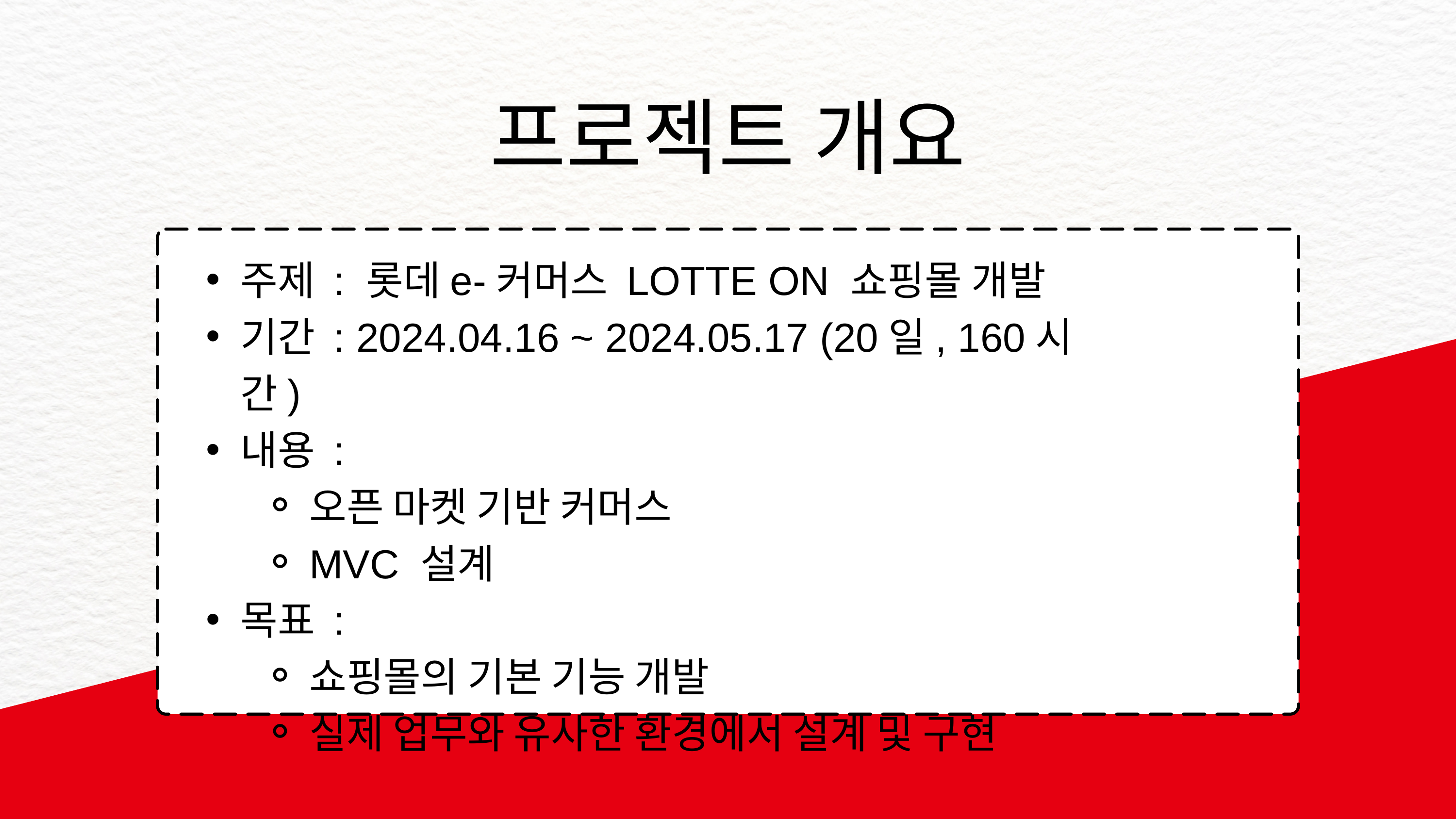

프로젝트 개요

주제 : 롯데e-커머스 LOTTE ON 쇼핑몰 개발
기간 : 2024.04.16 ~ 2024.05.17 (20일, 160시간)
내용 :
오픈 마켓 기반 커머스
MVC 설계
목표 :
쇼핑몰의 기본 기능 개발
실제 업무와 유사한 환경에서 설계 및 구현